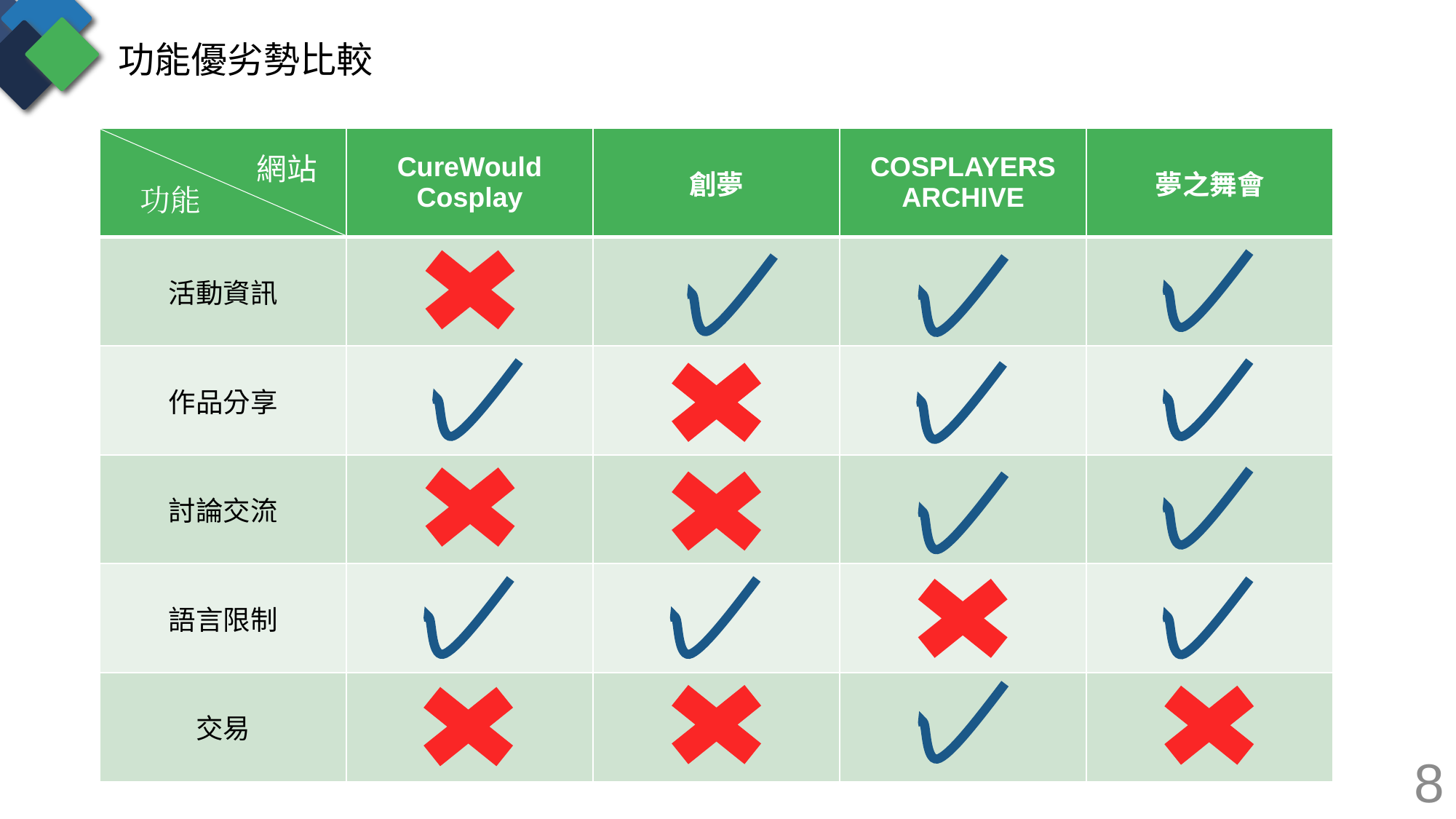

功能優劣勢比較
|  | CureWould Cosplay | 創夢 | COSPLAYERS ARCHIVE | 夢之舞會 |
| --- | --- | --- | --- | --- |
| 活動資訊 |  |  |  |  |
| 作品分享 |  |  |  |  |
| 討論交流 |  |  |  |  |
| 語言限制 |  |  |  |  |
| 交易 |  |  |  |  |
網站
功能

8